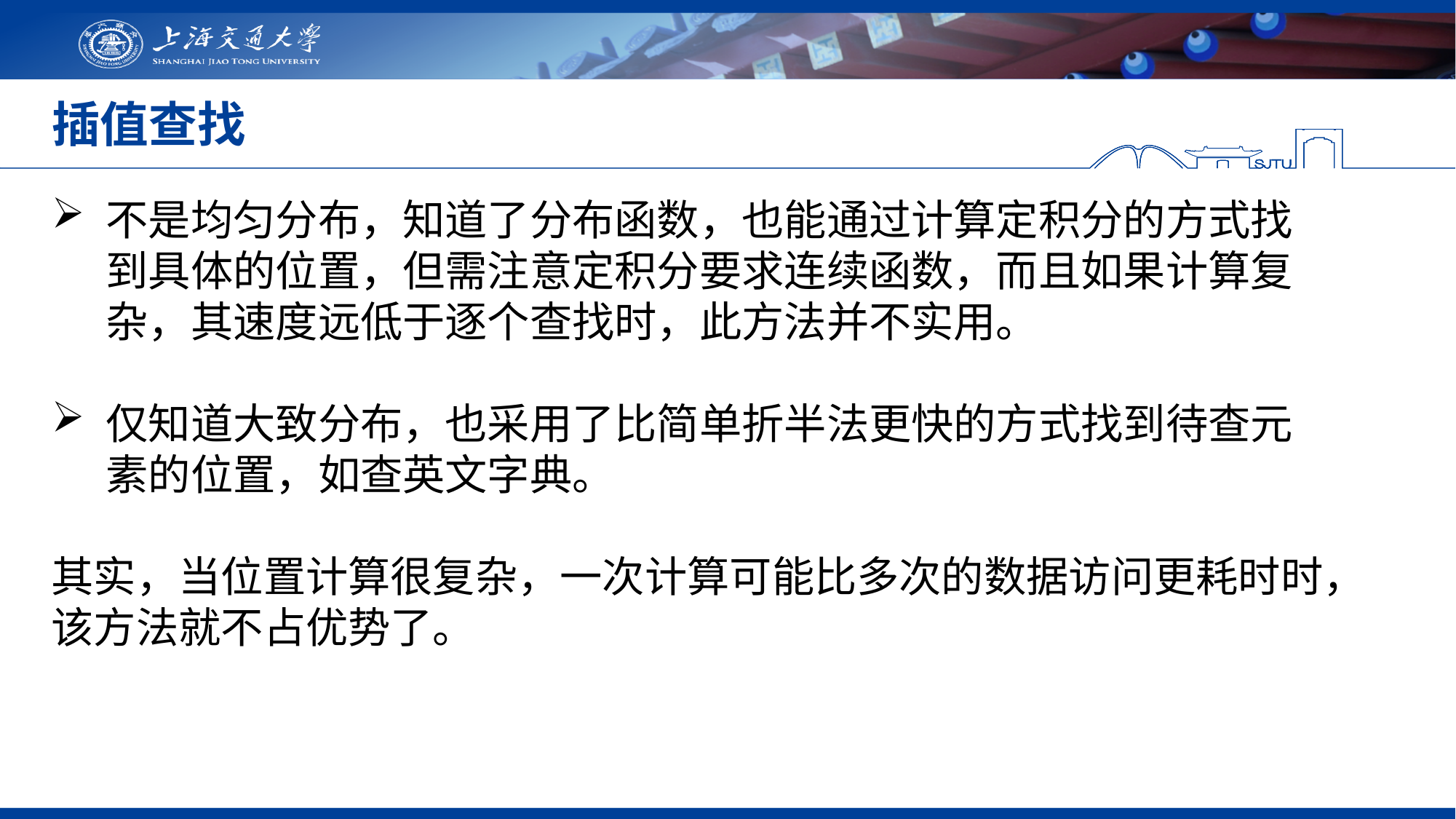

# 插值查找
不是均匀分布，知道了分布函数，也能通过计算定积分的方式找到具体的位置，但需注意定积分要求连续函数，而且如果计算复杂，其速度远低于逐个查找时，此方法并不实用。

仅知道大致分布，也采用了比简单折半法更快的方式找到待查元素的位置，如查英文字典。

其实，当位置计算很复杂，一次计算可能比多次的数据访问更耗时时，该方法就不占优势了。